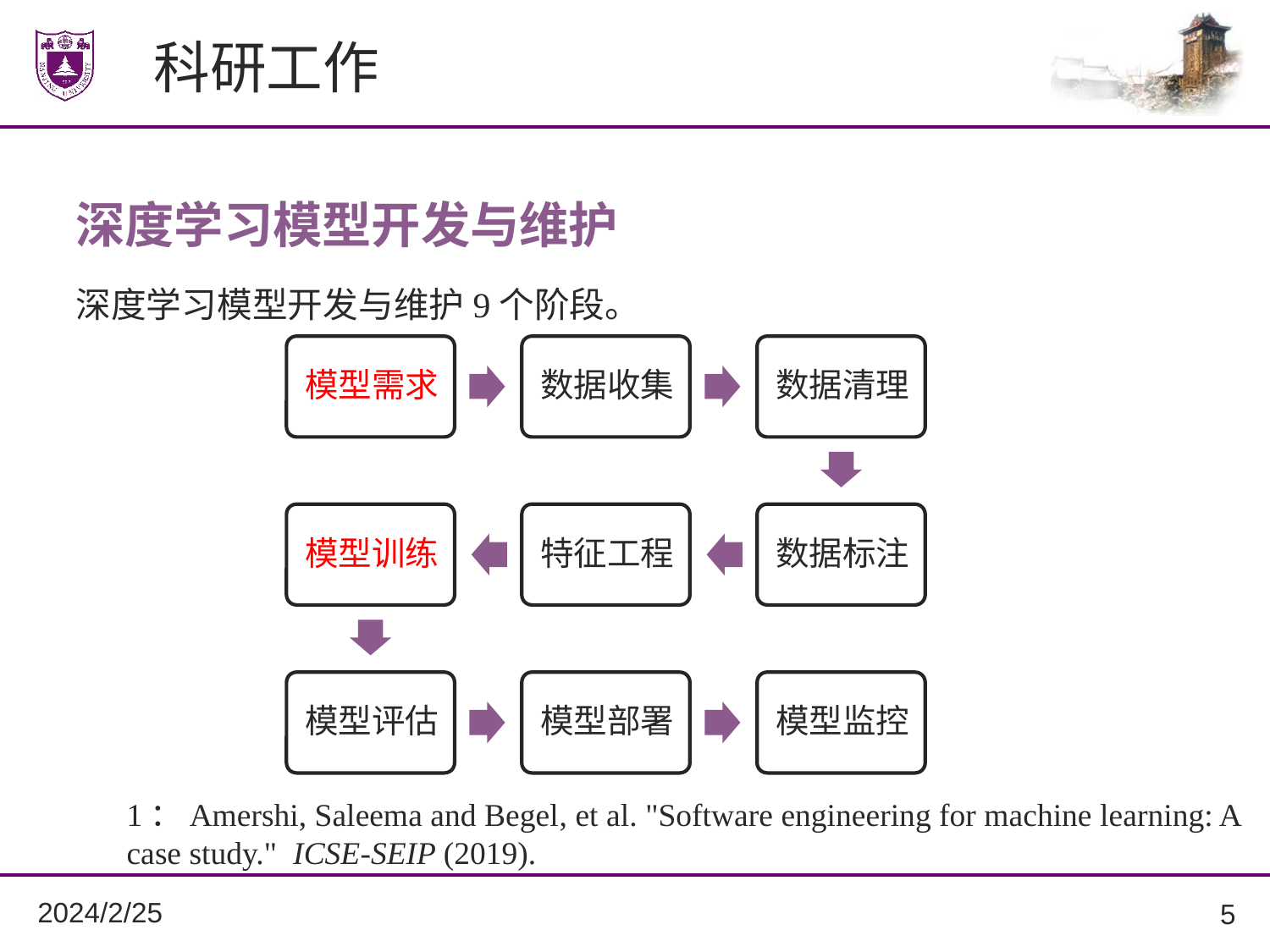

# 科研工作
深度学习模型开发与维护
深度学习模型开发与维护9个阶段。
模型需求

数据收集

数据清理

数据标注

特征工程

模型训练

模型评估

模型部署

模型监控

1：Amershi, Saleema and Begel, et al. "Software engineering for machine learning: A case study."  ICSE-SEIP (2019).